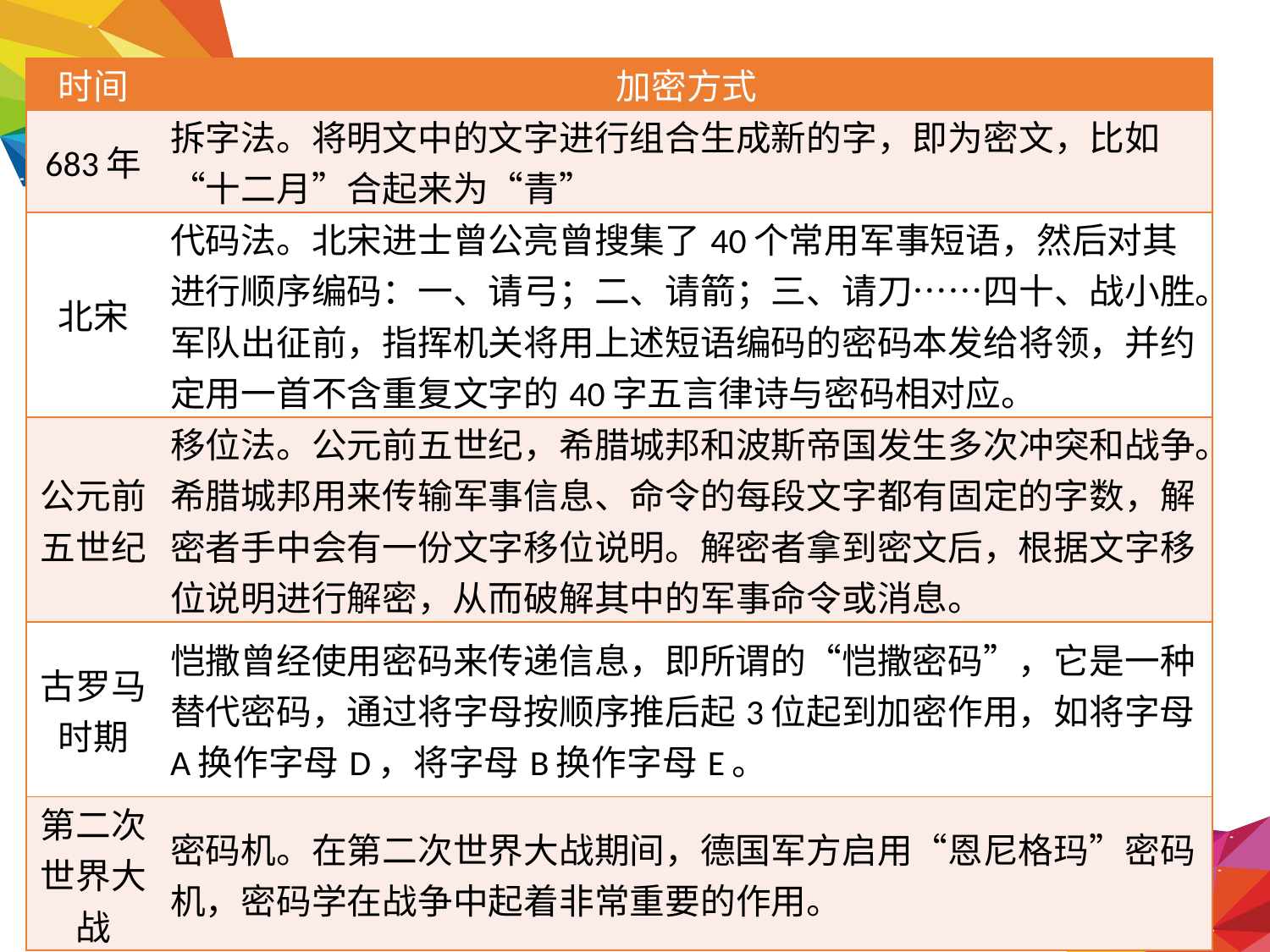

| 时间 | 加密方式 |
| --- | --- |
| 683年 | 拆字法。将明文中的文字进行组合生成新的字，即为密文，比如“十二月”合起来为“青” |
| 北宋 | 代码法。北宋进士曾公亮曾搜集了40个常用军事短语，然后对其进行顺序编码：一、请弓；二、请箭；三、请刀……四十、战小胜。军队出征前，指挥机关将用上述短语编码的密码本发给将领，并约定用一首不含重复文字的40字五言律诗与密码相对应。 |
| 公元前五世纪 | 移位法。公元前五世纪，希腊城邦和波斯帝国发生多次冲突和战争。希腊城邦用来传输军事信息、命令的每段文字都有固定的字数，解密者手中会有一份文字移位说明。解密者拿到密文后，根据文字移位说明进行解密，从而破解其中的军事命令或消息。 |
| 古罗马时期 | 恺撒曾经使用密码来传递信息，即所谓的“恺撒密码”，它是一种替代密码，通过将字母按顺序推后起3位起到加密作用，如将字母A换作字母D，将字母B换作字母E。 |
| 第二次世界大战 | 密码机。在第二次世界大战期间，德国军方启用“恩尼格玛”密码机，密码学在战争中起着非常重要的作用。 |